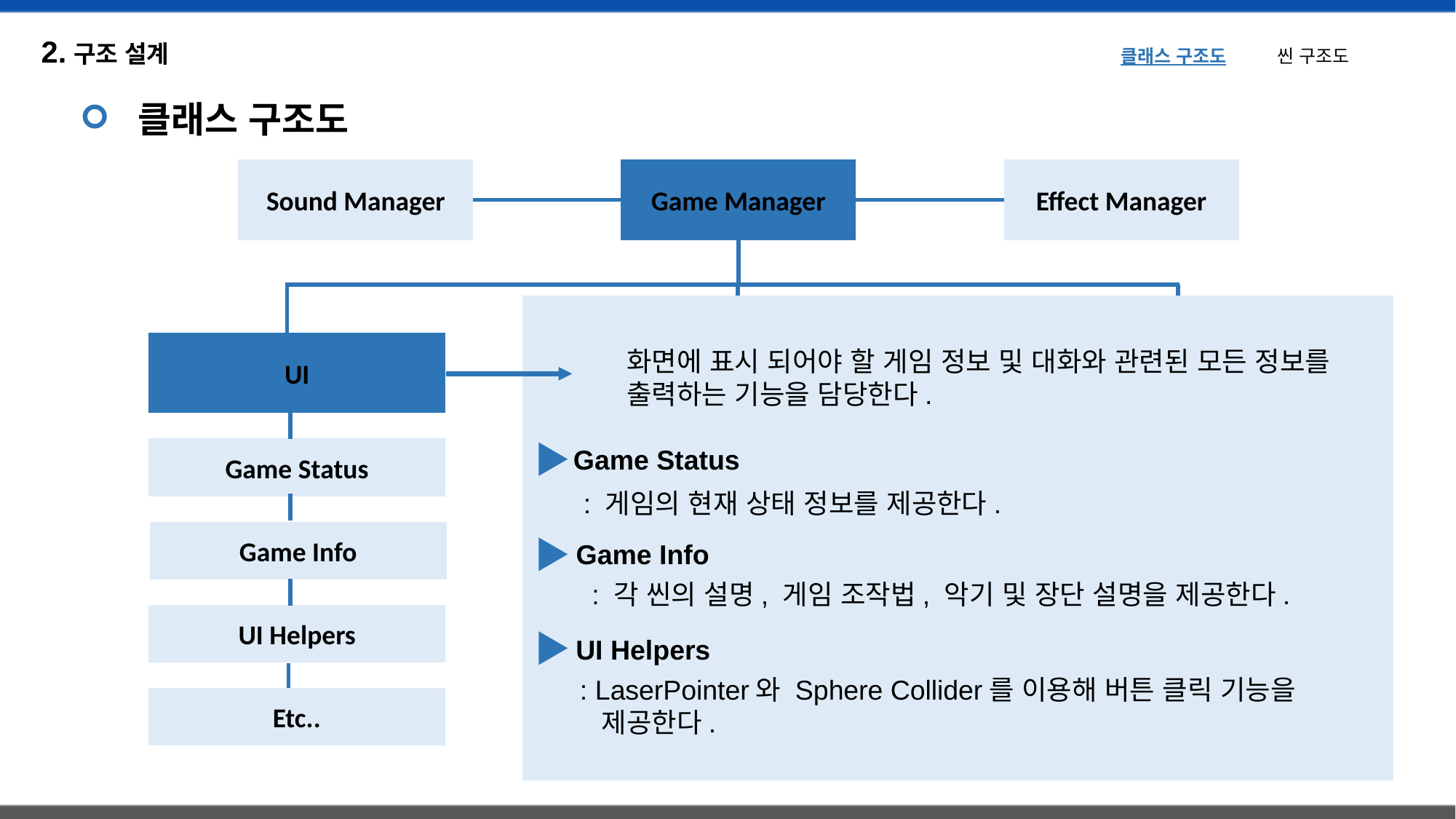

2.구조 설계
클래스 구조도          씬 구조도
클래스 구조도

Sound Manager
Game Manager
Effect Manager

UI
UI
Item
화면에 표시 되어야 할 게임 정보 및 대화와 관련된 모든 정보를
출력하는 기능을 담당한다.
Game Status
Game Status
Game Status
Sound Item

: 게임의 현재 상태 정보를 제공한다.
Game Info
Game Info
Interactable Item
Game Info

: 각 씬의 설명, 게임 조작법, 악기 및 장단 설명을 제공한다.
UI Helpers
Dialogue
Non-Interactable Item
UI Helpers

: LaserPointer와 Sphere Collider를 이용해 버튼 클릭 기능을
  제공한다.
Etc..
Etc..
Etc..